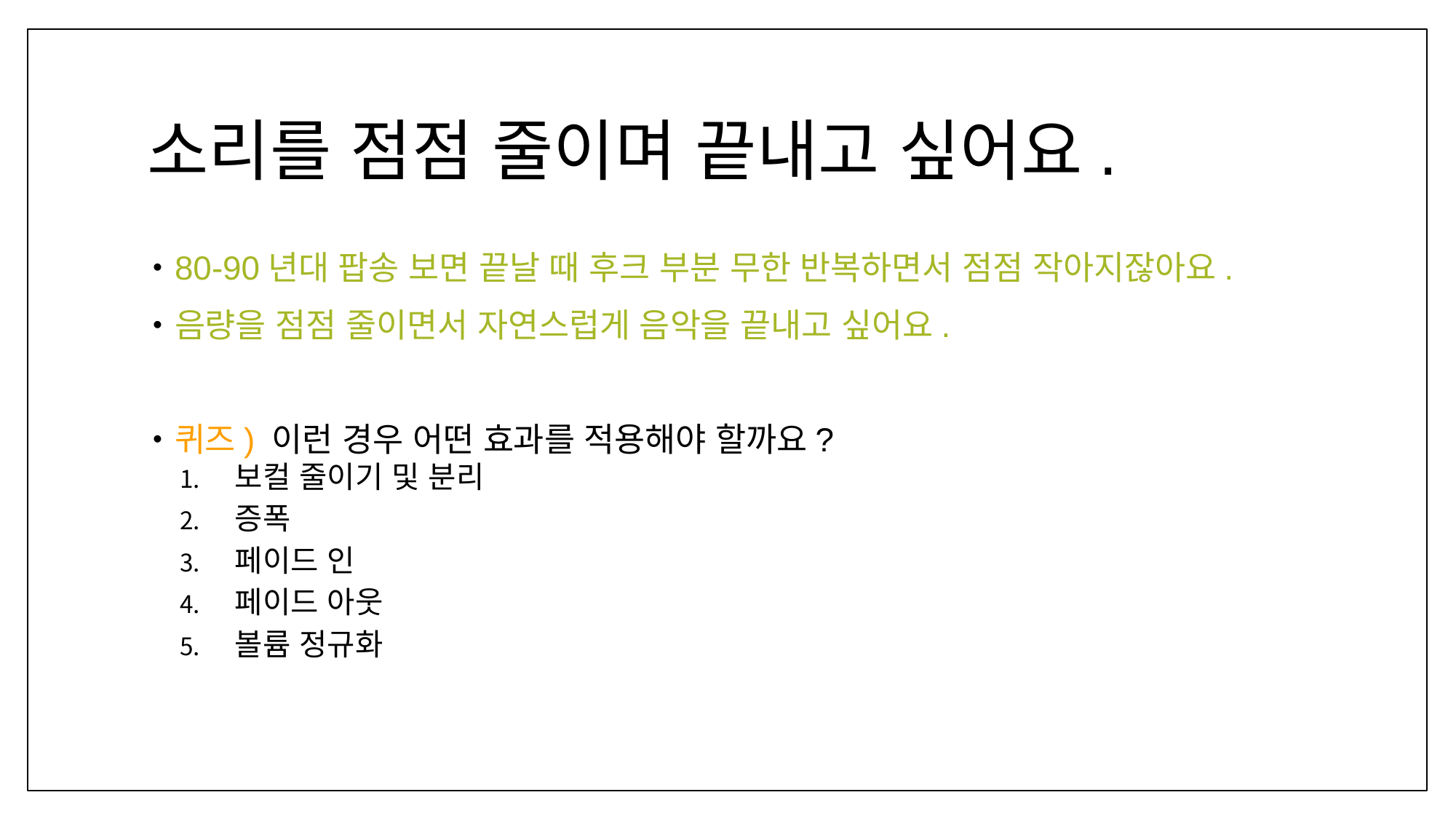

# 소리를 점점 줄이며 끝내고 싶어요.
80-90년대 팝송 보면 끝날 때 후크 부분 무한 반복하면서 점점 작아지잖아요.
음량을 점점 줄이면서 자연스럽게 음악을 끝내고 싶어요.

퀴즈) 이런 경우 어떤 효과를 적용해야 할까요?
보컬 줄이기 및 분리
증폭
페이드 인
페이드 아웃
볼륨 정규화